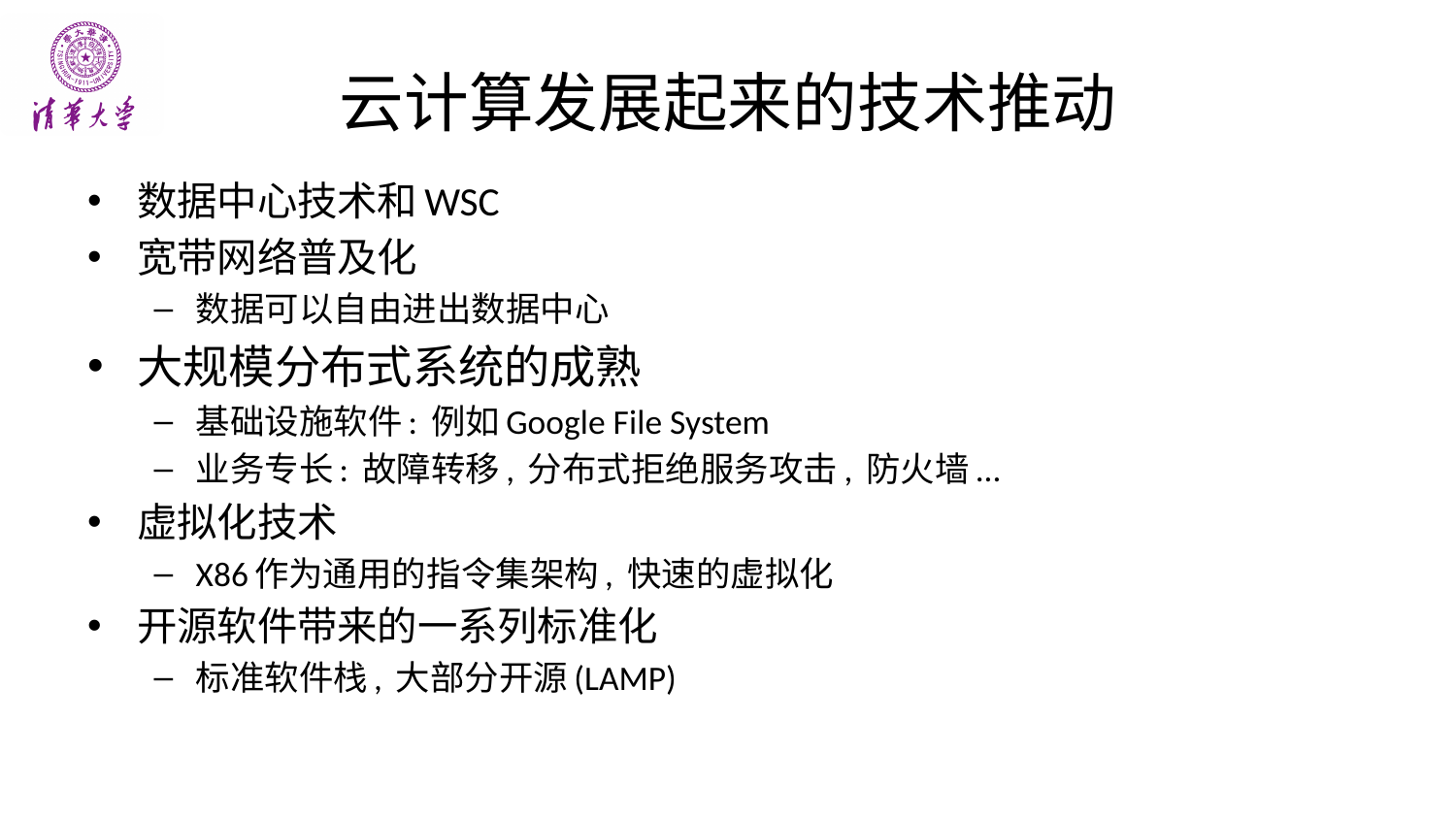

# 云计算发展起来的技术推动
数据中心技术和WSC
宽带网络普及化
数据可以自由进出数据中心
大规模分布式系统的成熟
基础设施软件: 例如Google File System
业务专长: 故障转移, 分布式拒绝服务攻击, 防火墙...
虚拟化技术
X86作为通用的指令集架构, 快速的虚拟化
开源软件带来的一系列标准化
标准软件栈, 大部分开源(LAMP)